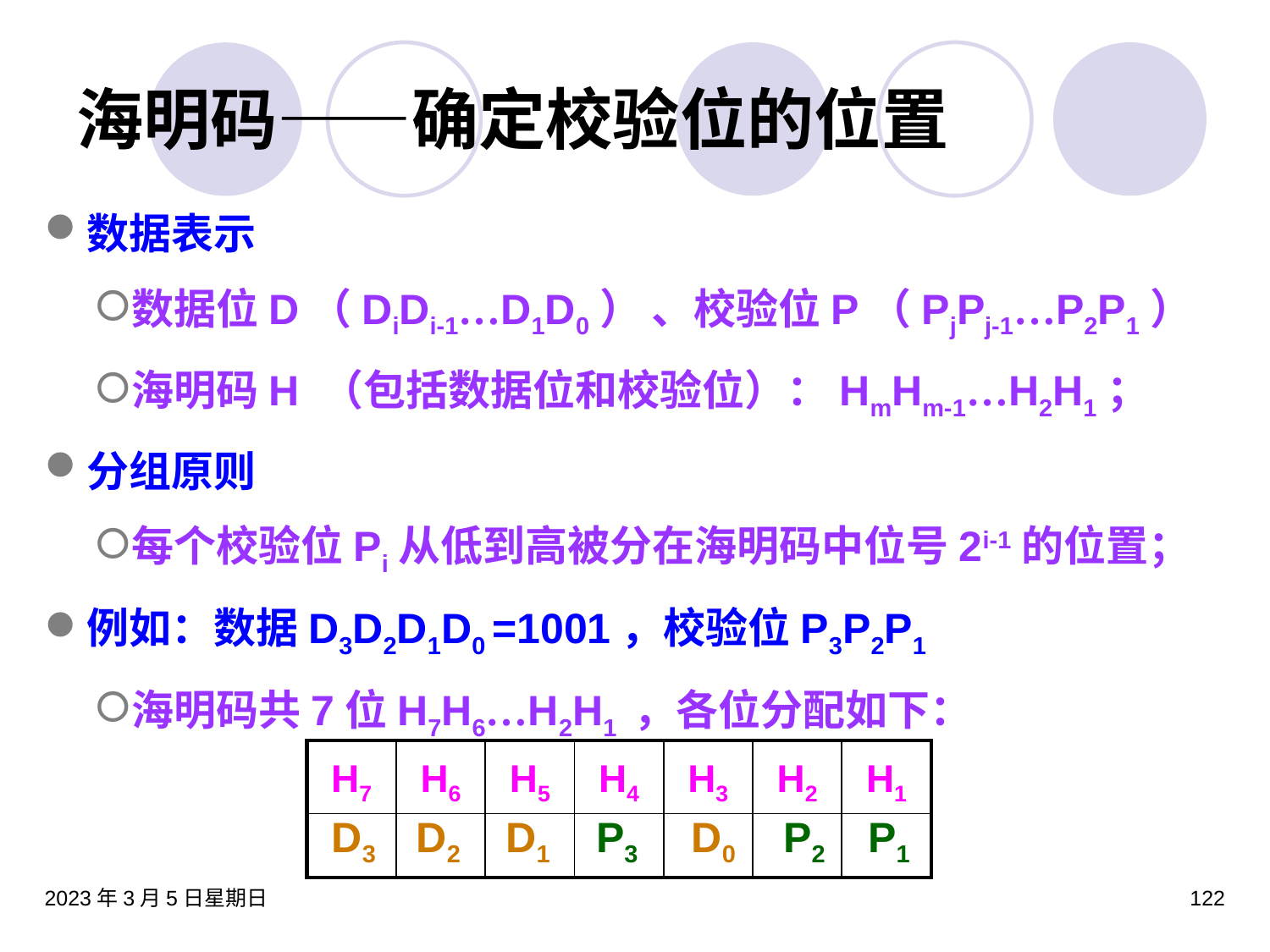

# 海明码——确定校验位的位置
数据表示
数据位D（DiDi-1…D1D0） 、校验位P（PjPj-1…P2P1）
海明码H （包括数据位和校验位）：HmHm-1…H2H1；
分组原则
每个校验位Pi从低到高被分在海明码中位号2i-1的位置；
例如：数据D3D2D1D0 =1001，校验位P3P2P1
海明码共7位H7H6…H2H1 ，各位分配如下：
| H7 | H6 | H5 | H4 | H3 | H2 | H1 |
| --- | --- | --- | --- | --- | --- | --- |
|  |  |  |  |  |  |  |
D3
D2
D1
P3
D0
P2
P1
2023年3月5日星期日
122